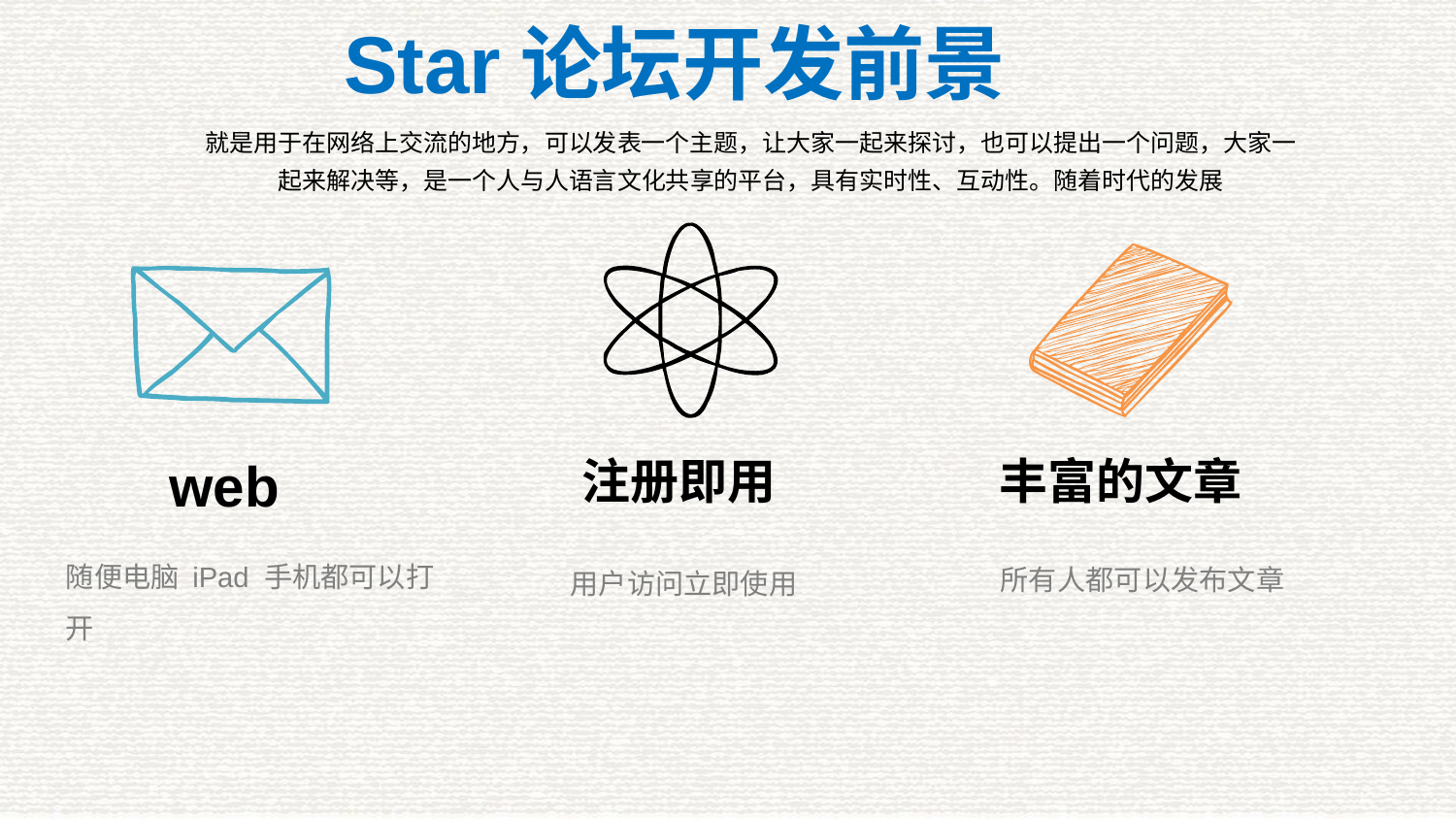

Star论坛开发前景
就是用于在网络上交流的地方，可以发表一个主题，让大家一起来探讨，也可以提出一个问题，大家一起来解决等，是一个人与人语言文化共享的平台，具有实时性、互动性。随着时代的发展

   web
注册即用
丰富的文章
随便电脑 iPad 手机都可以打开
所有人都可以发布文章
用户访问立即使用